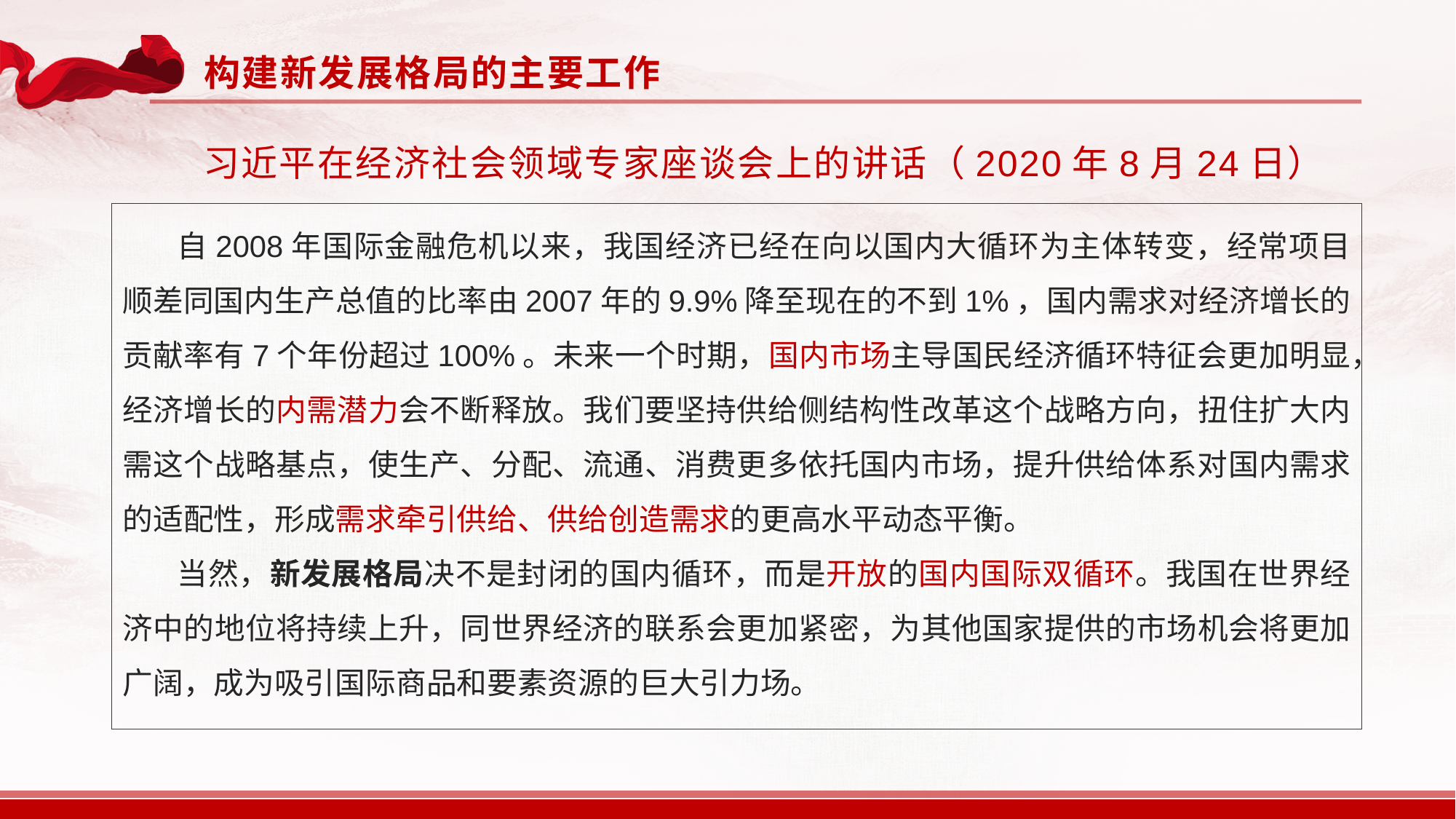

构建新发展格局的主要工作
 习近平在经济社会领域专家座谈会上的讲话（2020年8月24日）
自2008年国际金融危机以来，我国经济已经在向以国内大循环为主体转变，经常项目顺差同国内生产总值的比率由2007年的9.9%降至现在的不到1%，国内需求对经济增长的贡献率有7个年份超过100%。未来一个时期，国内市场主导国民经济循环特征会更加明显，经济增长的内需潜力会不断释放。我们要坚持供给侧结构性改革这个战略方向，扭住扩大内需这个战略基点，使生产、分配、流通、消费更多依托国内市场，提升供给体系对国内需求的适配性，形成需求牵引供给、供给创造需求的更高水平动态平衡。
当然，新发展格局决不是封闭的国内循环，而是开放的国内国际双循环。我国在世界经济中的地位将持续上升，同世界经济的联系会更加紧密，为其他国家提供的市场机会将更加广阔，成为吸引国际商品和要素资源的巨大引力场。